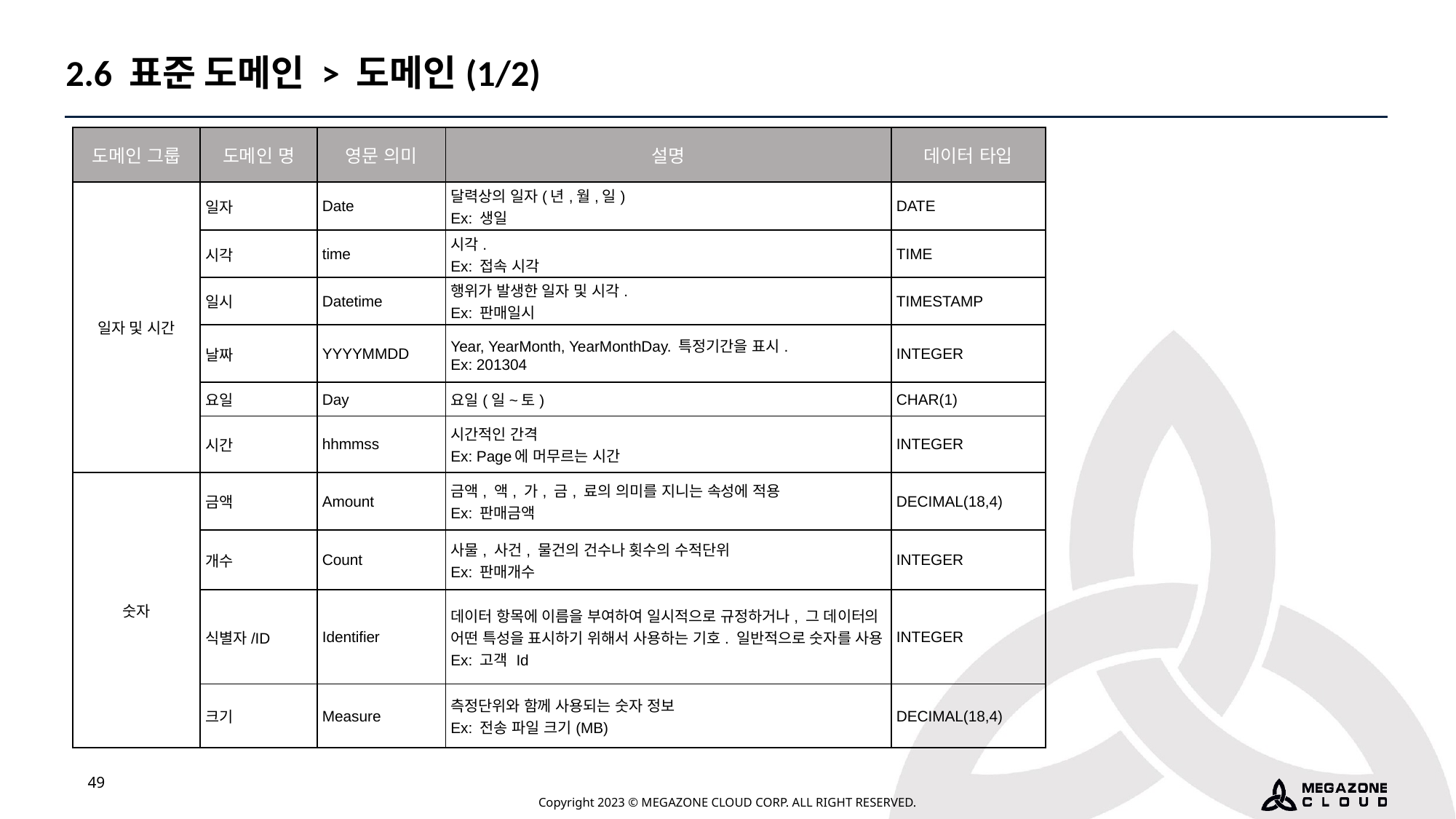

2.6 표준 도메인 > 도메인(1/2)
| 도메인 그룹 | 도메인 명 | 영문 의미 | 설명 | 데이터 타입 |
| --- | --- | --- | --- | --- |
| 일자 및 시간 | 일자 | Date | 달력상의 일자(년,월,일) Ex: 생일 | DATE |
|  | 시각 | time | 시각. Ex: 접속 시각 | TIME |
|  | 일시 | Datetime | 행위가 발생한 일자 및 시각. Ex: 판매일시 | TIMESTAMP |
|  | 날짜 | YYYYMMDD | Year, YearMonth, YearMonthDay. 특정기간을 표시. Ex: 201304 | INTEGER |
|  | 요일 | Day | 요일(일~토) | CHAR(1) |
|  | 시간 | hhmmss | 시간적인 간격 Ex: Page에 머무르는 시간 | INTEGER |
| 숫자 | 금액 | Amount | 금액, 액, 가, 금, 료의 의미를 지니는 속성에 적용 Ex: 판매금액 | DECIMAL(18,4) |
|  | 개수 | Count | 사물, 사건, 물건의 건수나 횟수의 수적단위 Ex: 판매개수 | INTEGER |
|  | 식별자/ID | Identifier | 데이터 항목에 이름을 부여하여 일시적으로 규정하거나, 그 데이터의 어떤 특성을 표시하기 위해서 사용하는 기호. 일반적으로 숫자를 사용 Ex: 고객 Id | INTEGER |
|  | 크기 | Measure | 측정단위와 함께 사용되는 숫자 정보 Ex: 전송 파일 크기(MB) | DECIMAL(18,4) |